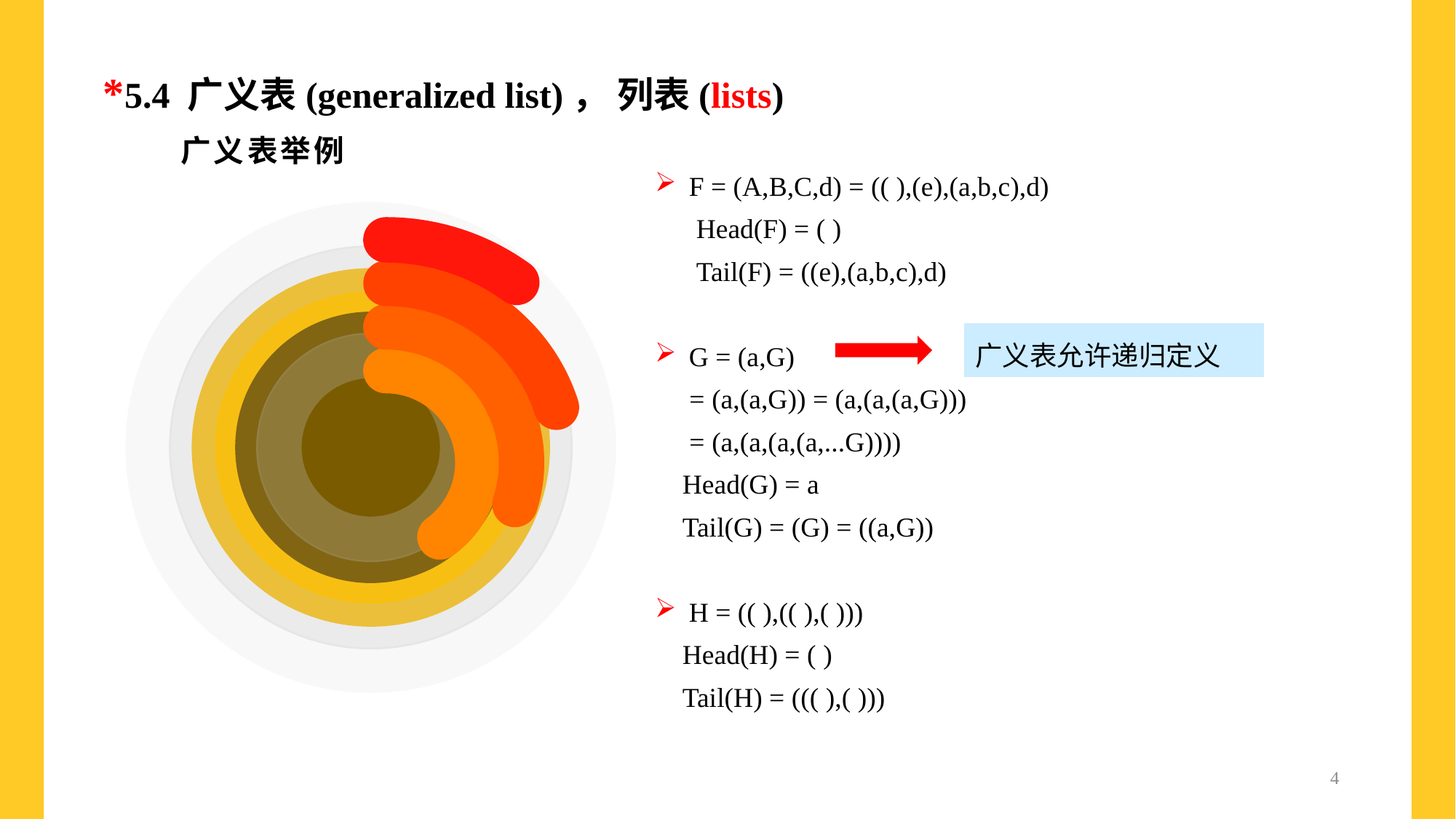

*5.4 广义表(generalized list)， 列表(lists)
# 广义表举例
F = (A,B,C,d) = (( ),(e),(a,b,c),d)
      Head(F) = ( )
      Tail(F) = ((e),(a,b,c),d)

G = (a,G)
     = (a,(a,G)) = (a,(a,(a,G)))
     = (a,(a,(a,(a,...G))))
    Head(G) = a
    Tail(G) = (G) = ((a,G))

H = (( ),(( ),( )))
    Head(H) = ( )
    Tail(H) = ((( ),( )))

10%

Supporting text here.

40%

广义表允许递归定义

2%

Supporting text here.

30%
Supporting text here.

Supporting text here.

4